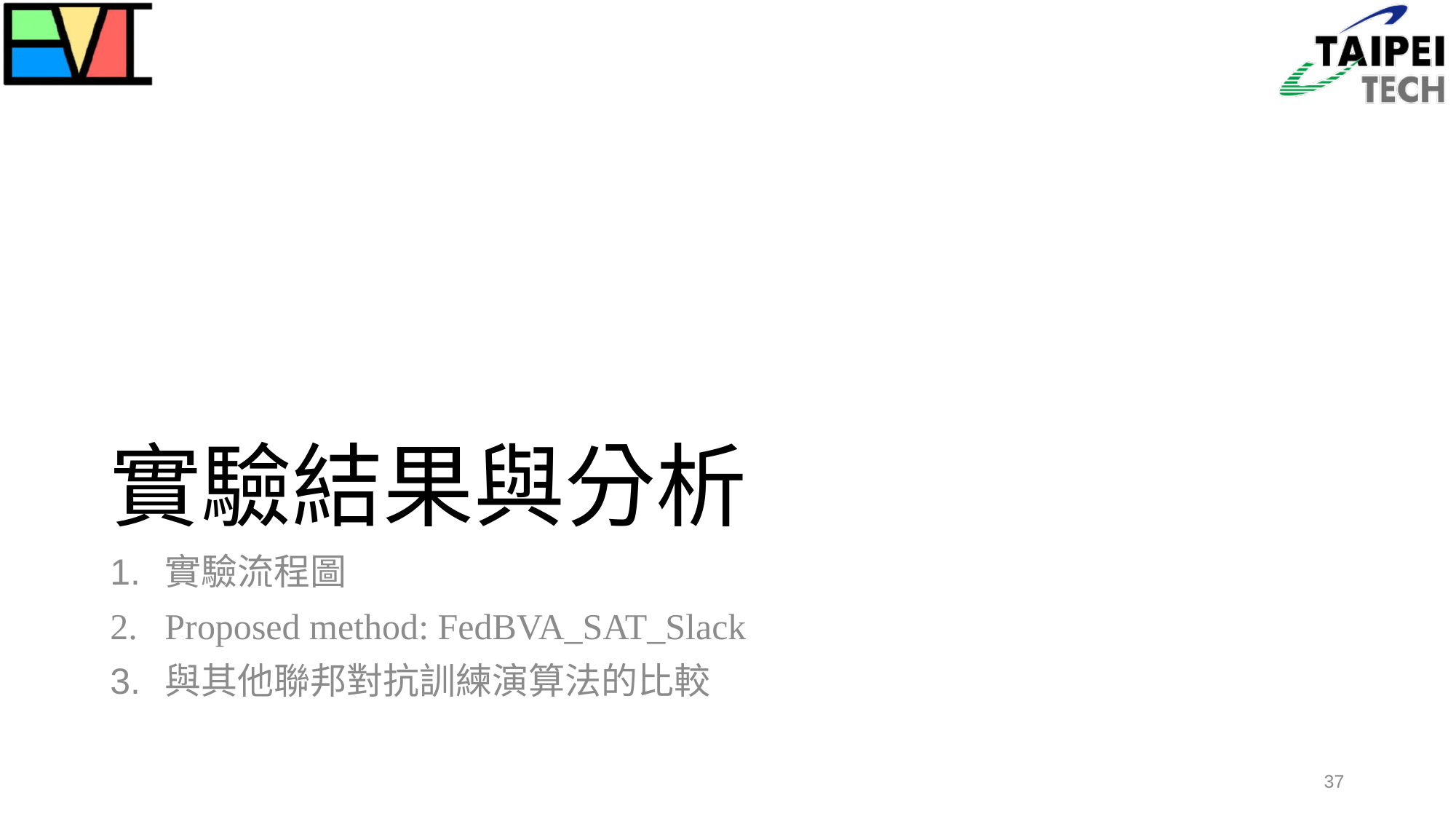

# 實驗結果與分析
實驗流程圖
Proposed method: FedBVA_SAT_Slack
與其他聯邦對抗訓練演算法的比較

37